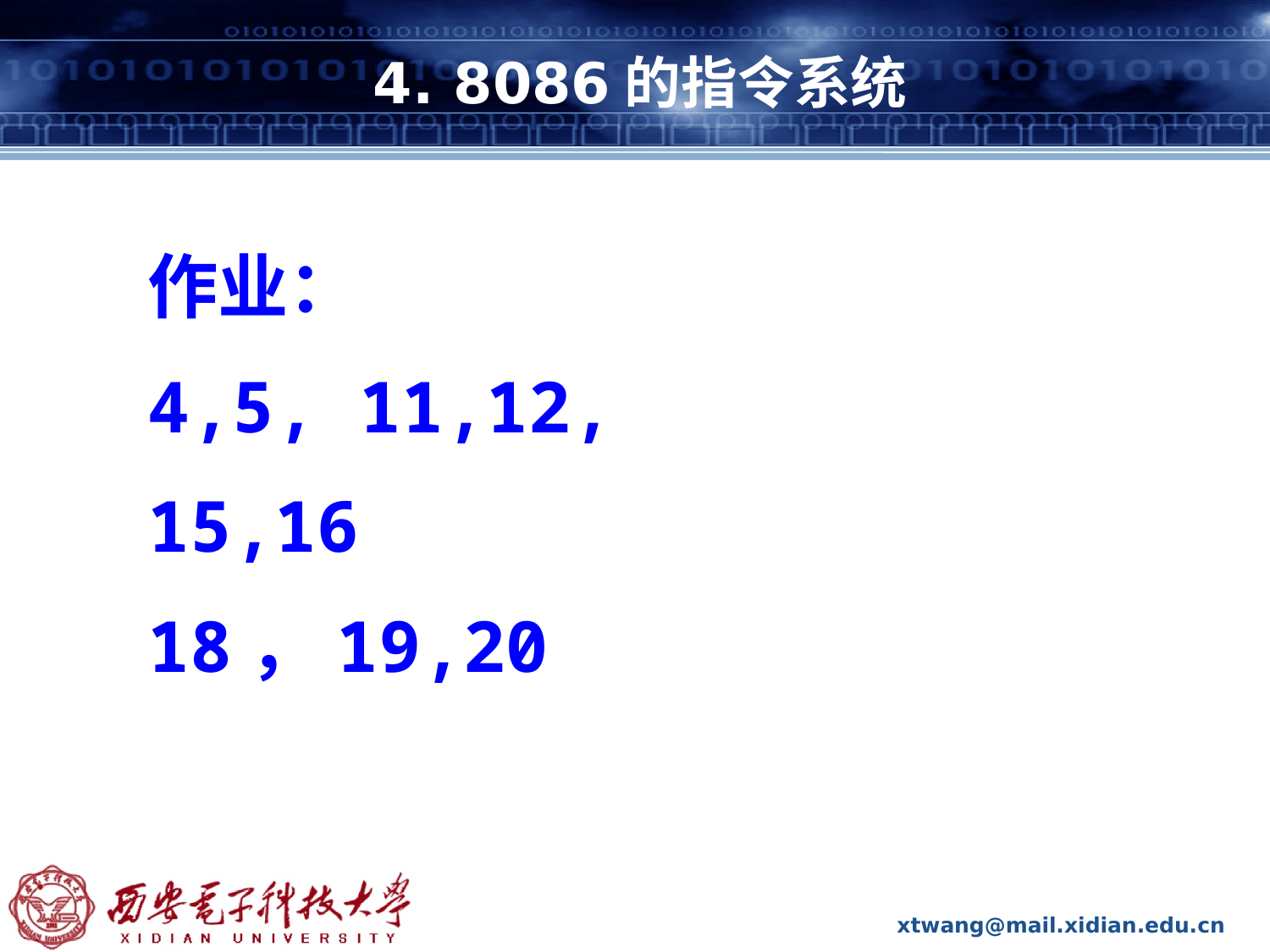

# 4. 8086的指令系统
作业：
4,5, 11,12,
15,16
18，19,20